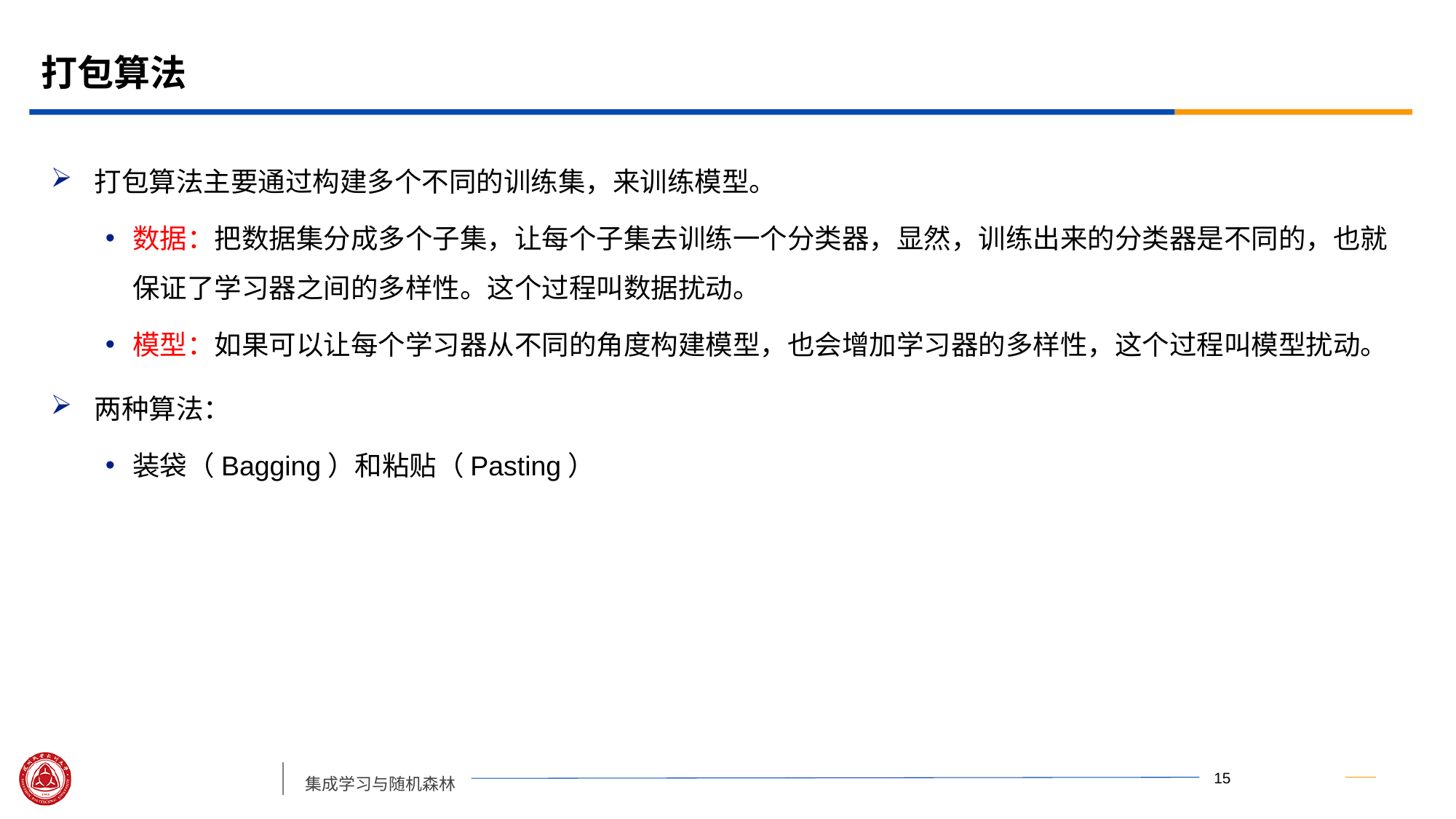

# 打包算法
打包算法主要通过构建多个不同的训练集，来训练模型。
数据：把数据集分成多个子集，让每个子集去训练一个分类器，显然，训练出来的分类器是不同的，也就保证了学习器之间的多样性。这个过程叫数据扰动。
模型：如果可以让每个学习器从不同的角度构建模型，也会增加学习器的多样性，这个过程叫模型扰动。
两种算法：
装袋（Bagging）和粘贴（Pasting）